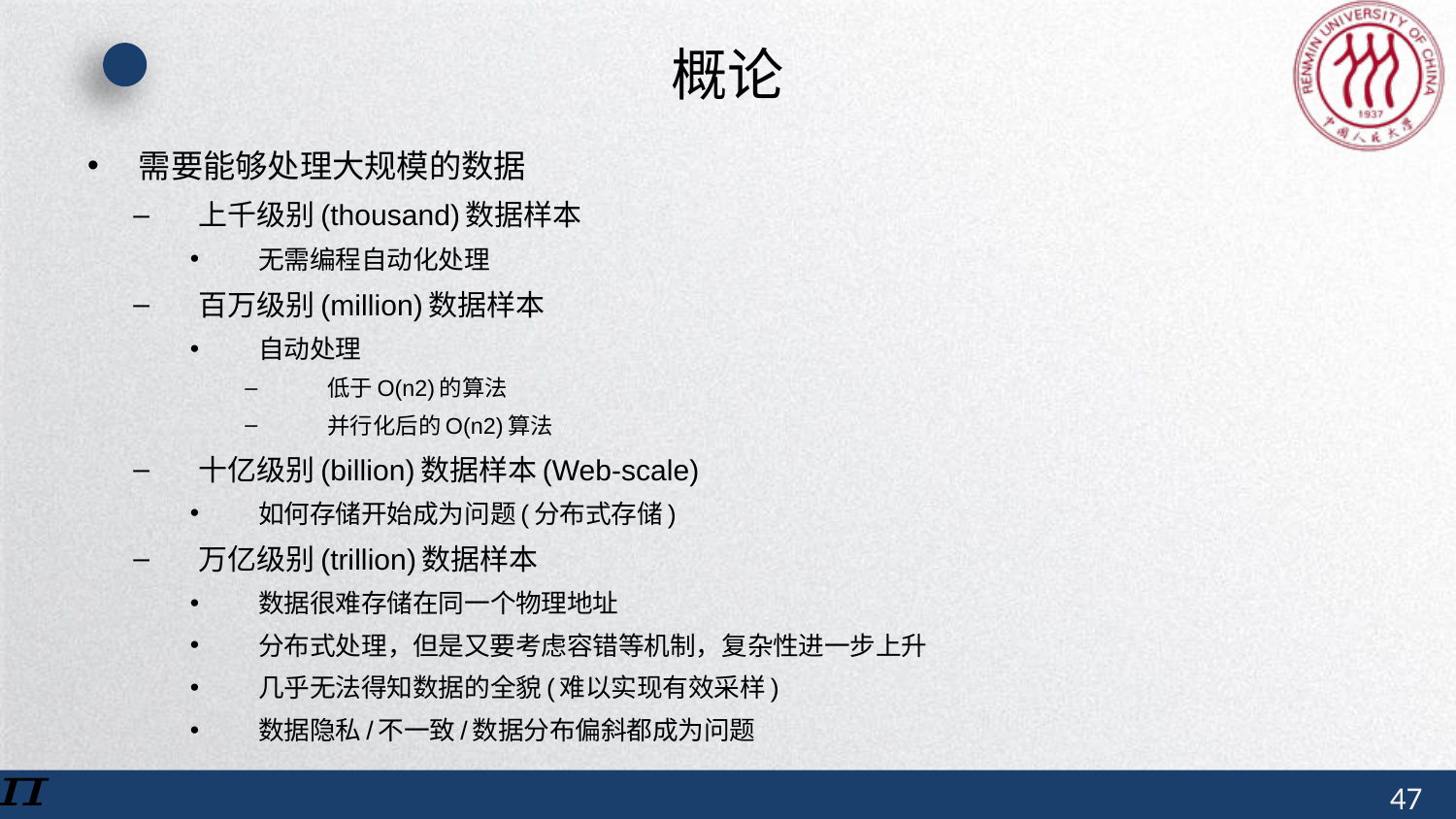

# 概论
需要能够处理大规模的数据
上千级别(thousand)数据样本
无需编程自动化处理
百万级别(million)数据样本
自动处理
低于O(n2)的算法
并行化后的O(n2)算法
十亿级别(billion)数据样本(Web-scale)
如何存储开始成为问题(分布式存储)
万亿级别(trillion)数据样本
数据很难存储在同一个物理地址
分布式处理，但是又要考虑容错等机制，复杂性进一步上升
几乎无法得知数据的全貌(难以实现有效采样)
数据隐私/不一致/数据分布偏斜都成为问题